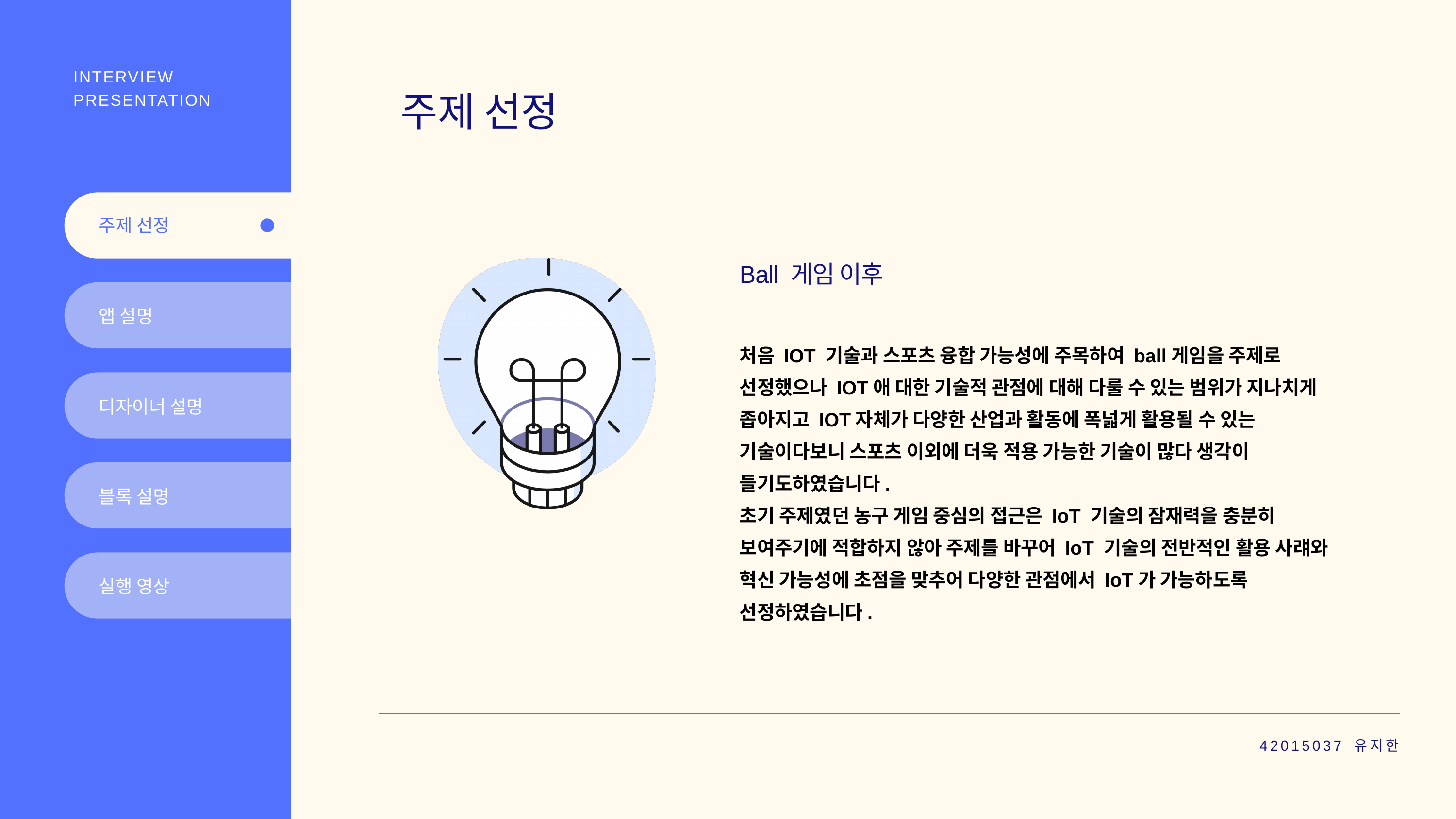

INTERVIEW PRESENTATION
주제 선정

주제 선정

Ball 게임 이후

앱 설명
처음 IOT 기술과 스포츠 융합 가능성에 주목하여 ball게임을 주제로 선정했으나 IOT애 대한 기술적 관점에 대해 다룰 수 있는 범위가 지나치게 좁아지고 IOT자체가 다양한 산업과 활동에 폭넓게 활용될 수 있는 기술이다보니 스포츠 이외에 더욱 적용 가능한 기술이 많다 생각이 들기도하였습니다.
초기 주제였던 농구 게임 중심의 접근은 IoT 기술의 잠재력을 충분히 보여주기에 적합하지 않아 주제를 바꾸어 IoT 기술의 전반적인 활용 사럐와 혁신 가능성에 초점을 맞추어 다양한 관점에서 IoT가 가능하도록 선정하였습니다.

디자이너 설명

블록 설명

실행 영상

42015037 유지한